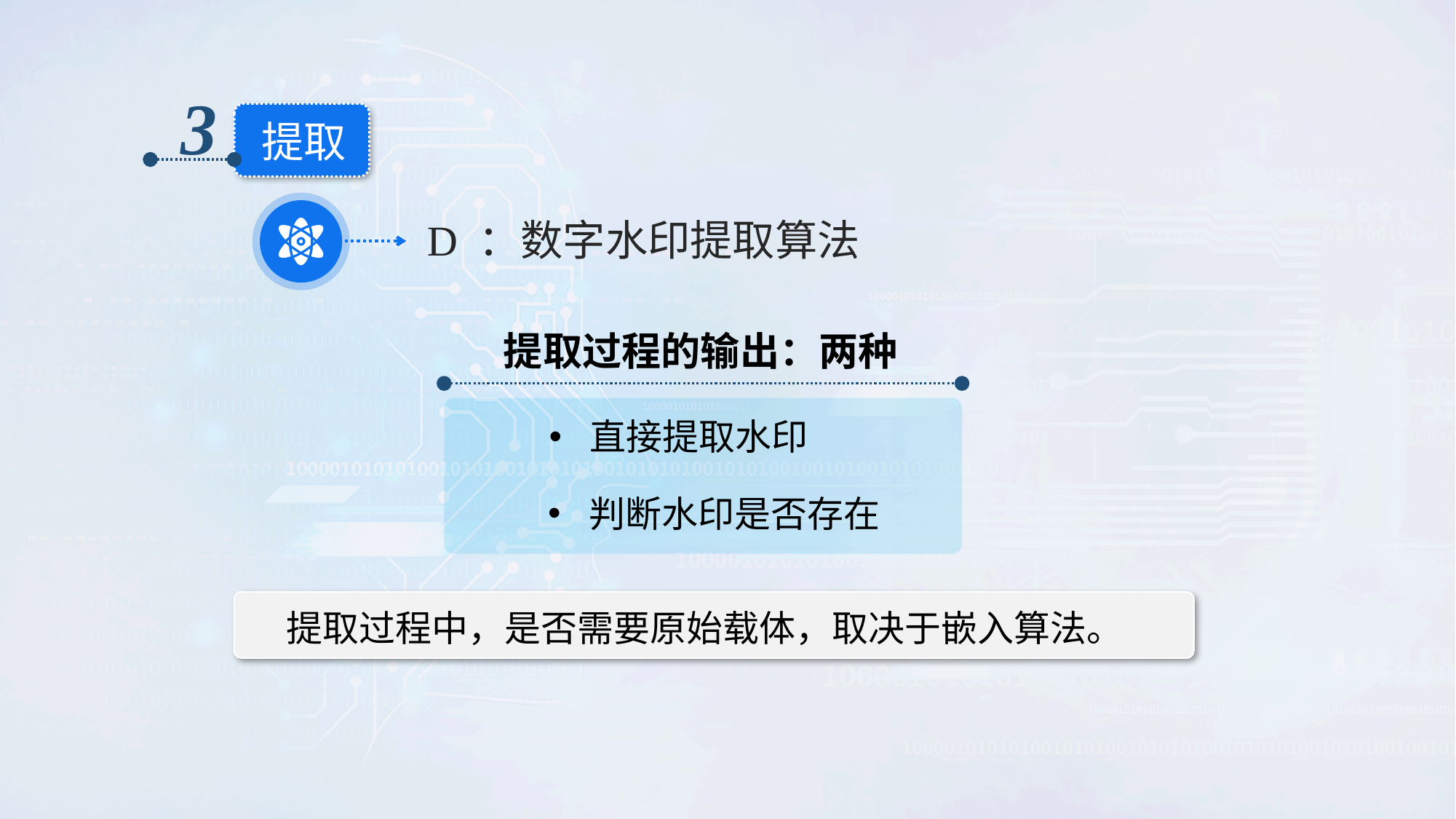

3

提取

 D ：数字水印提取算法

提取过程的输出：两种

直接提取水印
判断水印是否存在

提取过程中，是否需要原始载体，取决于嵌入算法。